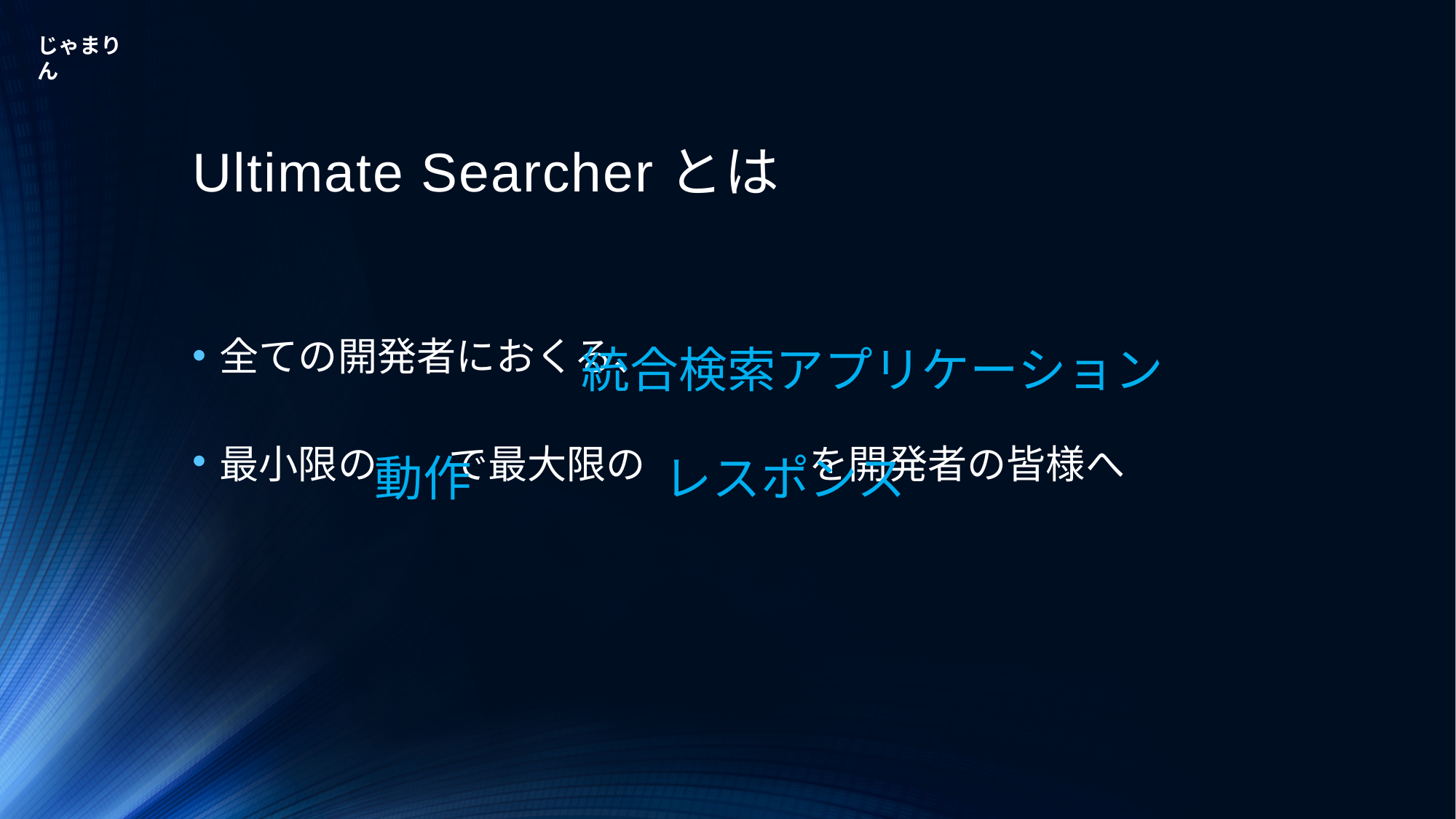

# Ultimate Searcherとは

全ての開発者におくる、
最小限の        で最大限の                を開発者の皆様へ

統合検索アプリケーション
レスポンス
動作